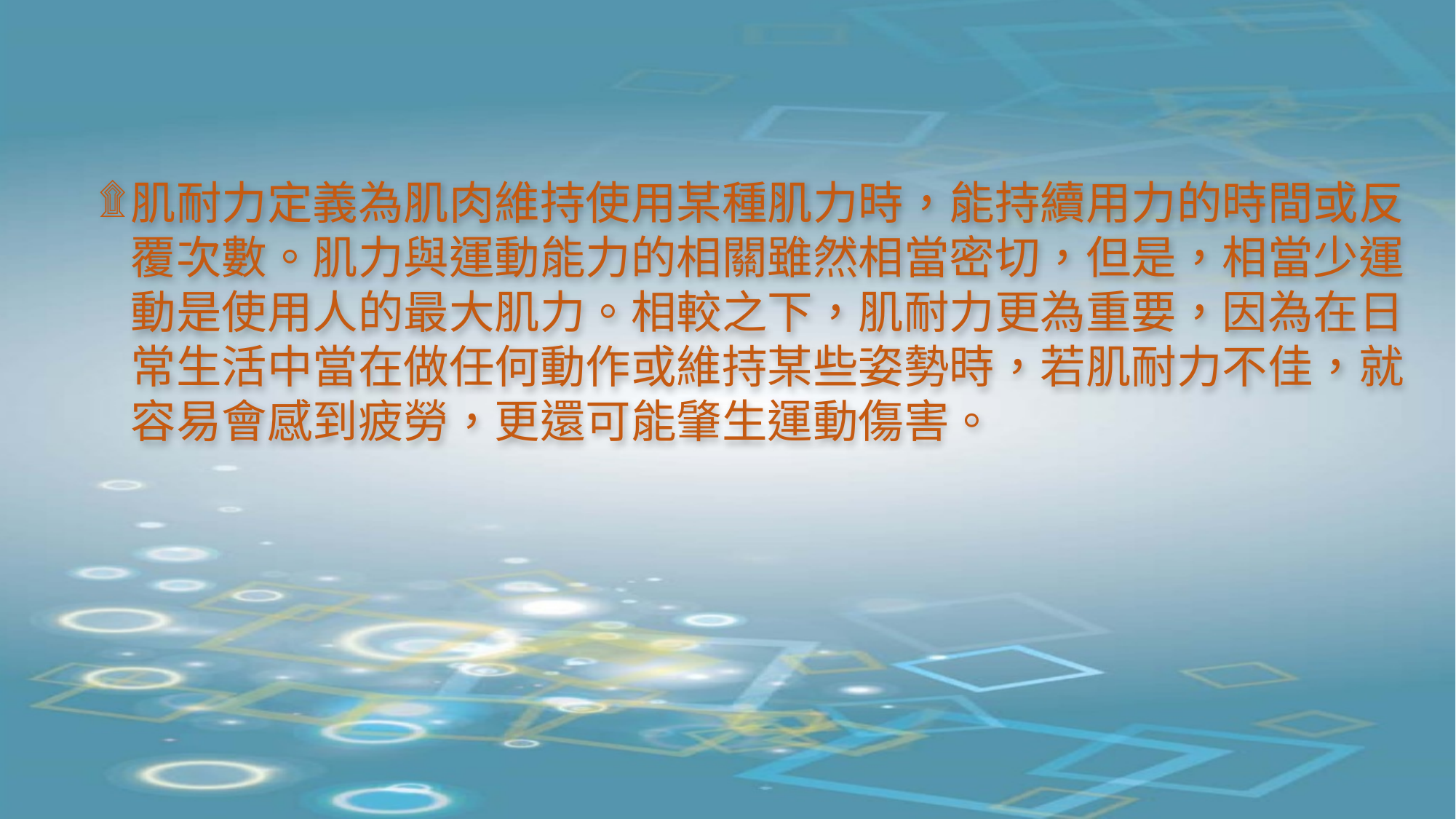

肌耐力定義為肌肉維持使用某種肌力時，能持續用力的時間或反覆次數。肌力與運動能力的相關雖然相當密切，但是，相當少運動是使用人的最大肌力。相較之下，肌耐力更為重要，因為在日常生活中當在做任何動作或維持某些姿勢時，若肌耐力不佳，就容易會感到疲勞，更還可能肇生運動傷害。